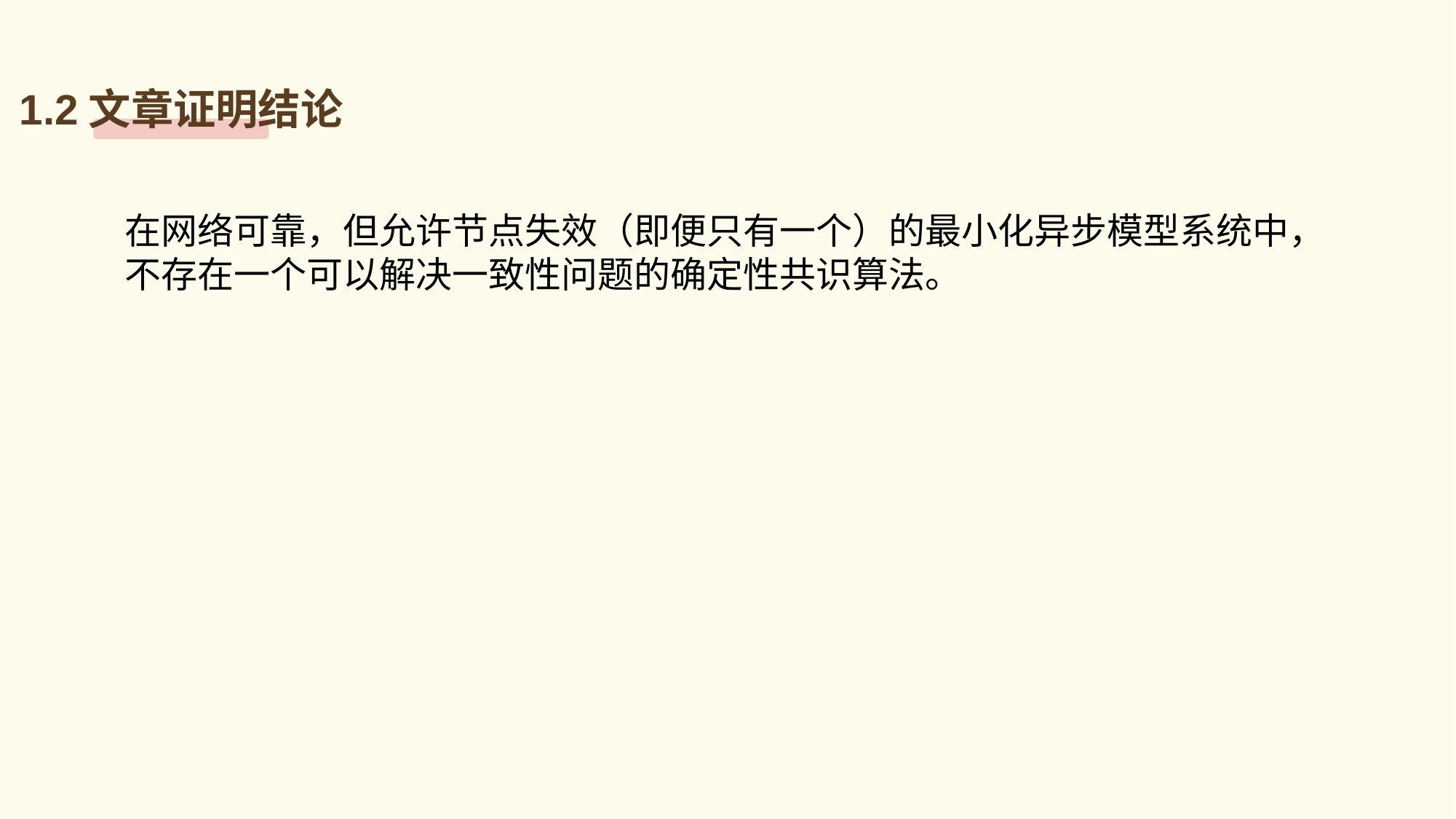

1.2文章证明结论

在网络可靠，但允许节点失效（即便只有一个）的最小化异步模型系统中，不存在一个可以解决一致性问题的确定性共识算法。